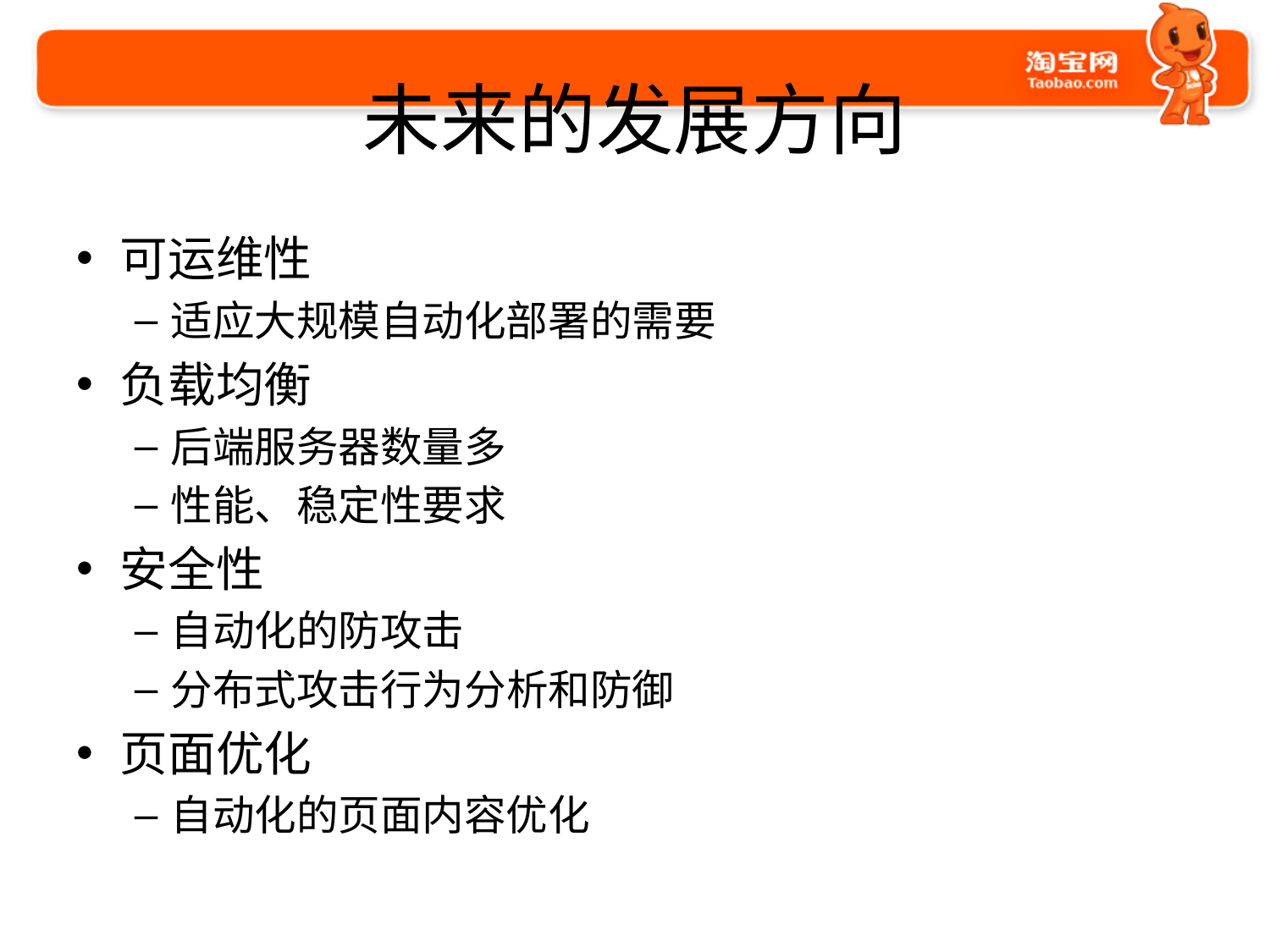

# 未来的发展方向
可运维性
适应大规模自动化部署的需要
负载均衡
后端服务器数量多
性能、稳定性要求
安全性
自动化的防攻击
分布式攻击行为分析和防御
页面优化
自动化的页面内容优化